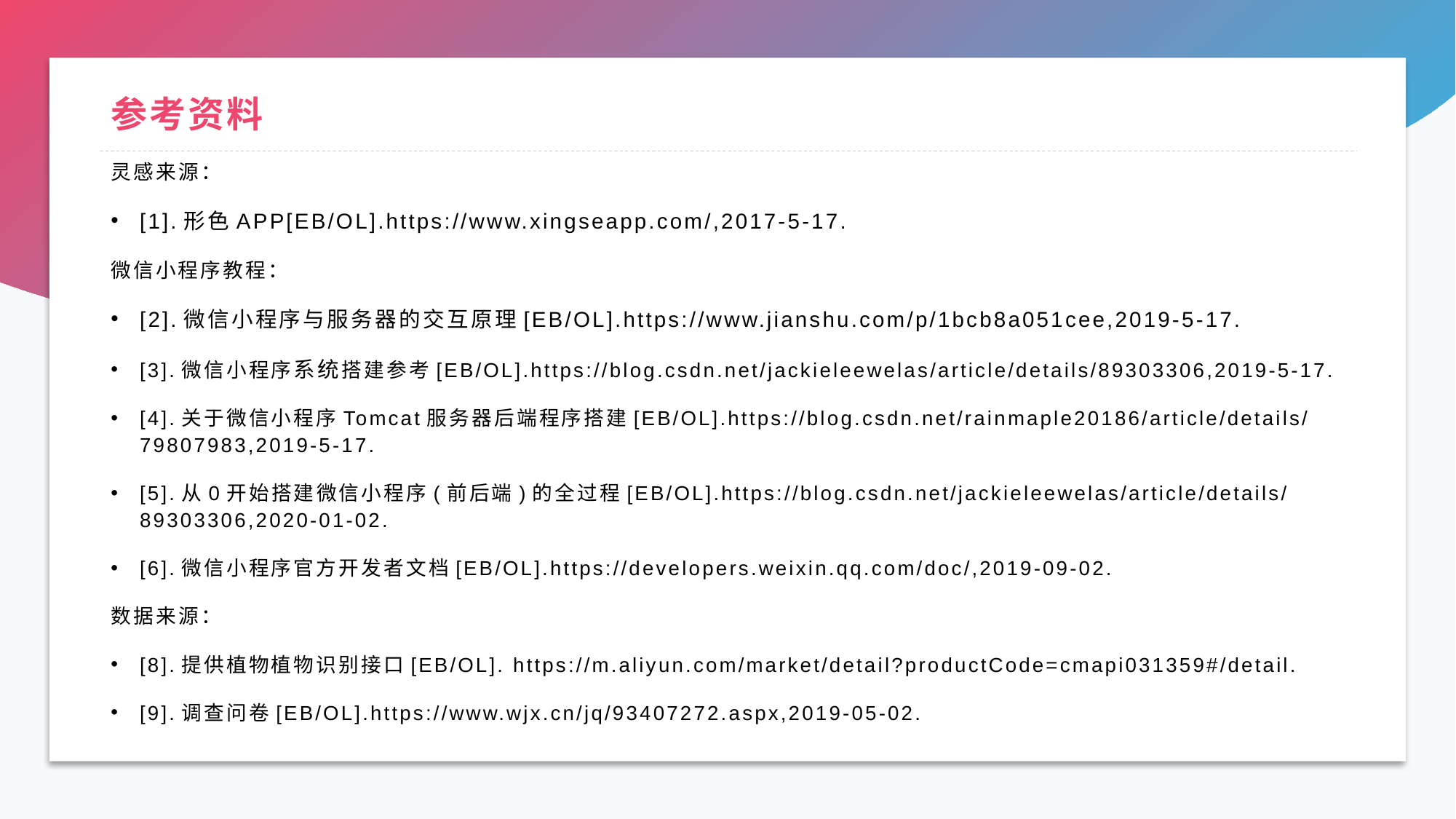

# 参考资料
灵感来源：
[1].形色APP[EB/OL].https://www.xingseapp.com/,2017-5-17.
微信小程序教程：
[2].微信小程序与服务器的交互原理[EB/OL].https://www.jianshu.com/p/1bcb8a051cee,2019-5-17.
[3].微信小程序系统搭建参考[EB/OL].https://blog.csdn.net/jackieleewelas/article/details/89303306,2019-5-17.
[4].关于微信小程序Tomcat服务器后端程序搭建[EB/OL].https://blog.csdn.net/rainmaple20186/article/details/79807983,2019-5-17.
[5].从0开始搭建微信小程序(前后端)的全过程[EB/OL].https://blog.csdn.net/jackieleewelas/article/details/89303306,2020-01-02.
[6].微信小程序官方开发者文档[EB/OL].https://developers.weixin.qq.com/doc/,2019-09-02.
数据来源：
[8].提供植物植物识别接口[EB/OL]. https://m.aliyun.com/market/detail?productCode=cmapi031359#/detail.
[9].调查问卷[EB/OL].https://www.wjx.cn/jq/93407272.aspx,2019-05-02.